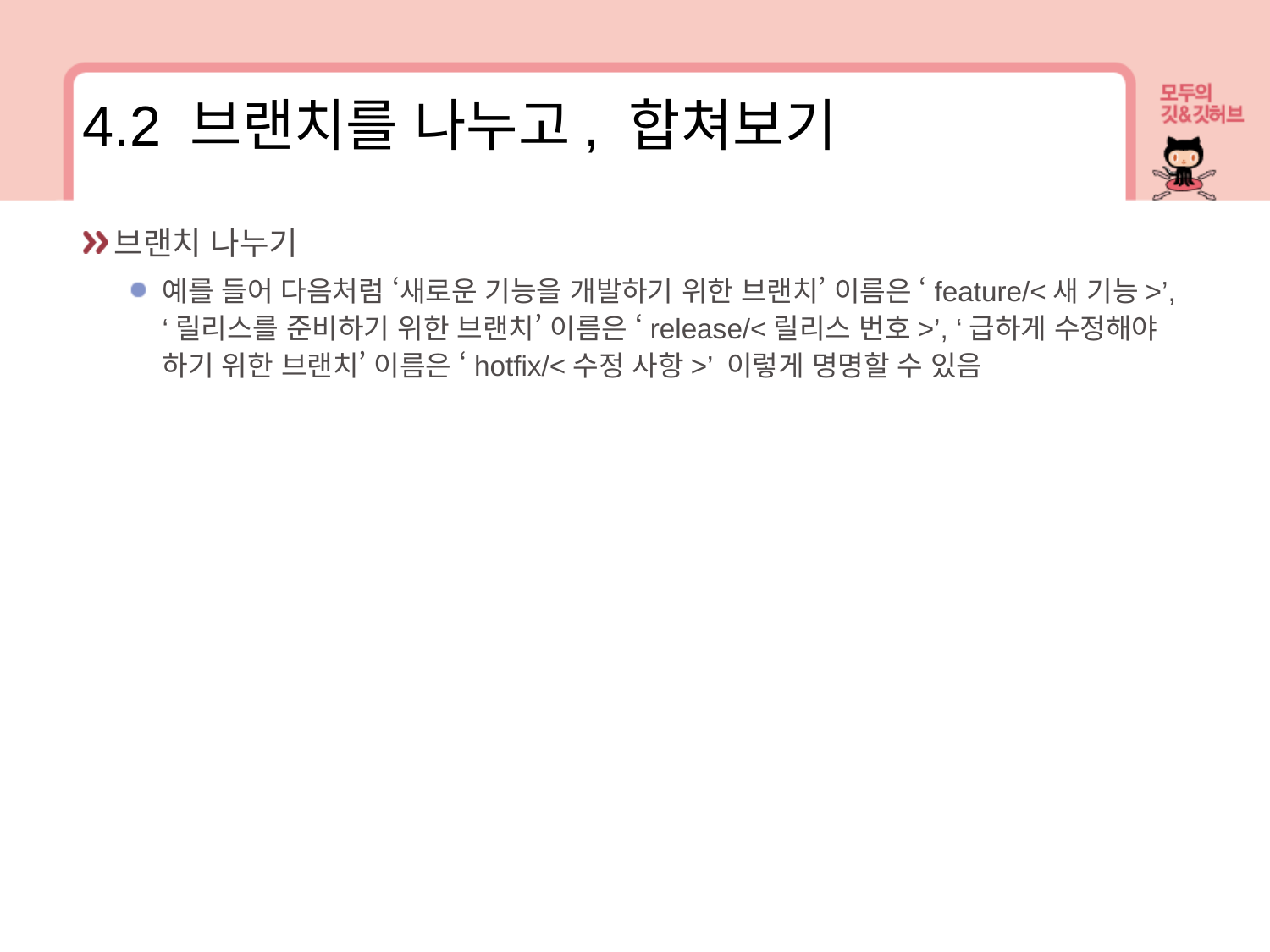

4.2 브랜치를 나누고, 합쳐보기
브랜치 나누기
예를 들어 다음처럼 ‘새로운 기능을 개발하기 위한 브랜치’ 이름은 ‘feature/<새 기능>’, ‘릴리스를 준비하기 위한 브랜치’ 이름은 ‘release/<릴리스 번호>’, ‘급하게 수정해야 하기 위한 브랜치’ 이름은 ‘hotfix/<수정 사항>’ 이렇게 명명할 수 있음